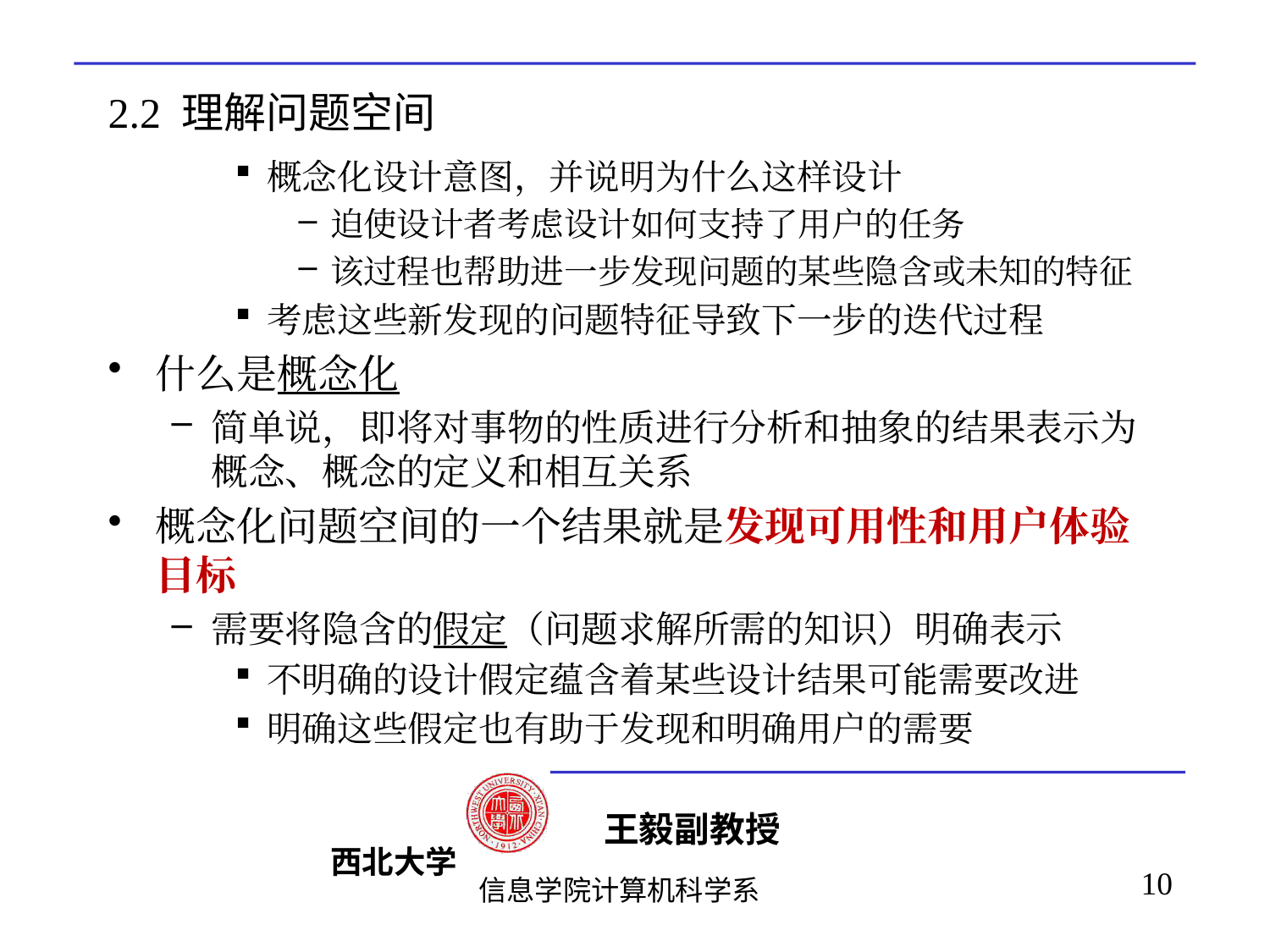

# 2.2 理解问题空间
概念化设计意图，并说明为什么这样设计
迫使设计者考虑设计如何支持了用户的任务
该过程也帮助进一步发现问题的某些隐含或未知的特征
考虑这些新发现的问题特征导致下一步的迭代过程
什么是概念化
简单说，即将对事物的性质进行分析和抽象的结果表示为概念、概念的定义和相互关系
概念化问题空间的一个结果就是发现可用性和用户体验目标
需要将隐含的假定（问题求解所需的知识）明确表示
不明确的设计假定蕴含着某些设计结果可能需要改进
明确这些假定也有助于发现和明确用户的需要
10